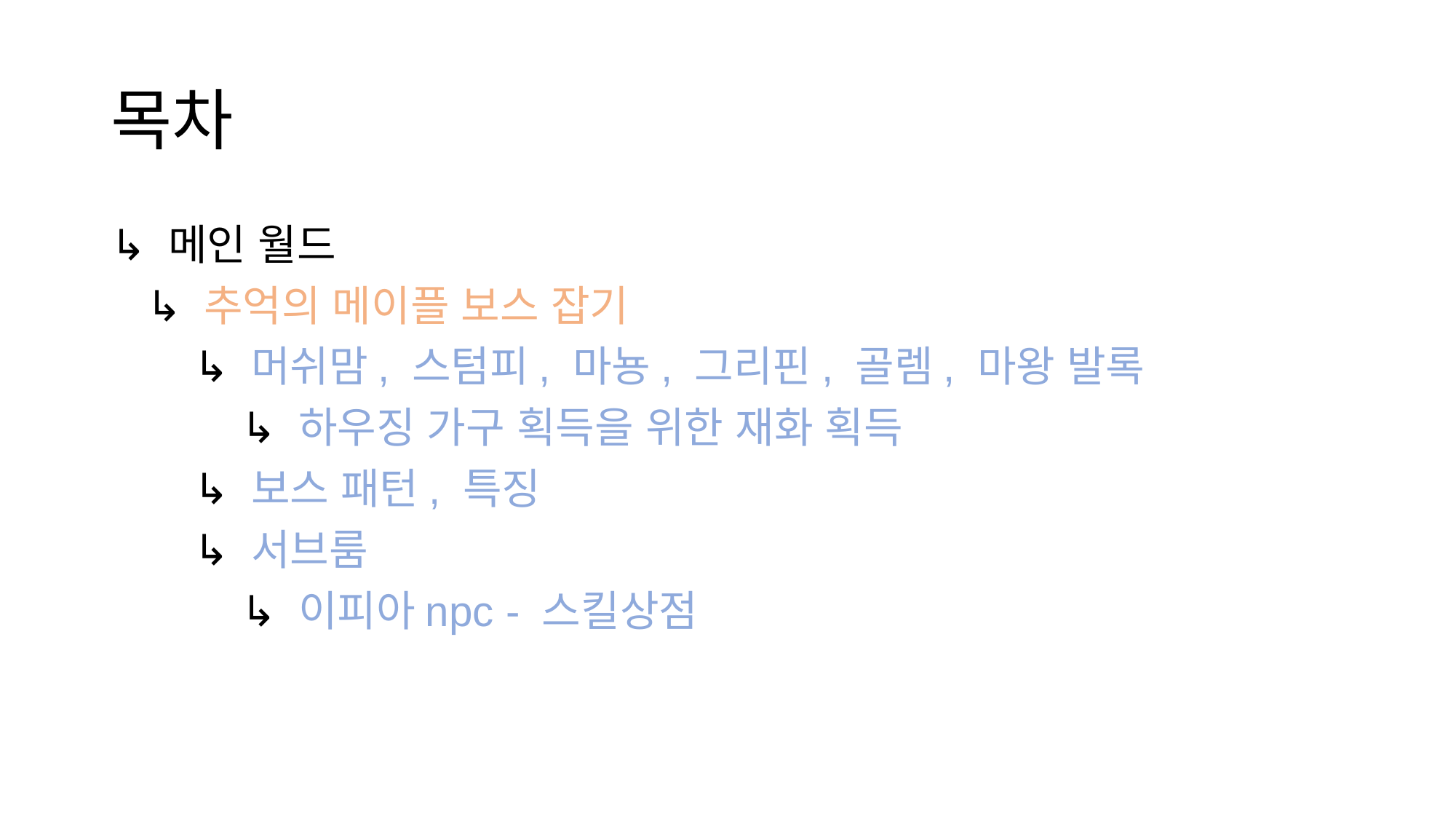

# 목차
↳ 메인 월드
   ↳ 추억의 메이플 보스 잡기
       ↳ 머쉬맘, 스텀피, 마뇽, 그리핀, 골렘, 마왕 발록
           ↳ 하우징 가구 획득을 위한 재화 획득
       ↳ 보스 패턴, 특징
       ↳ 서브룸
           ↳ 이피아npc - 스킬상점